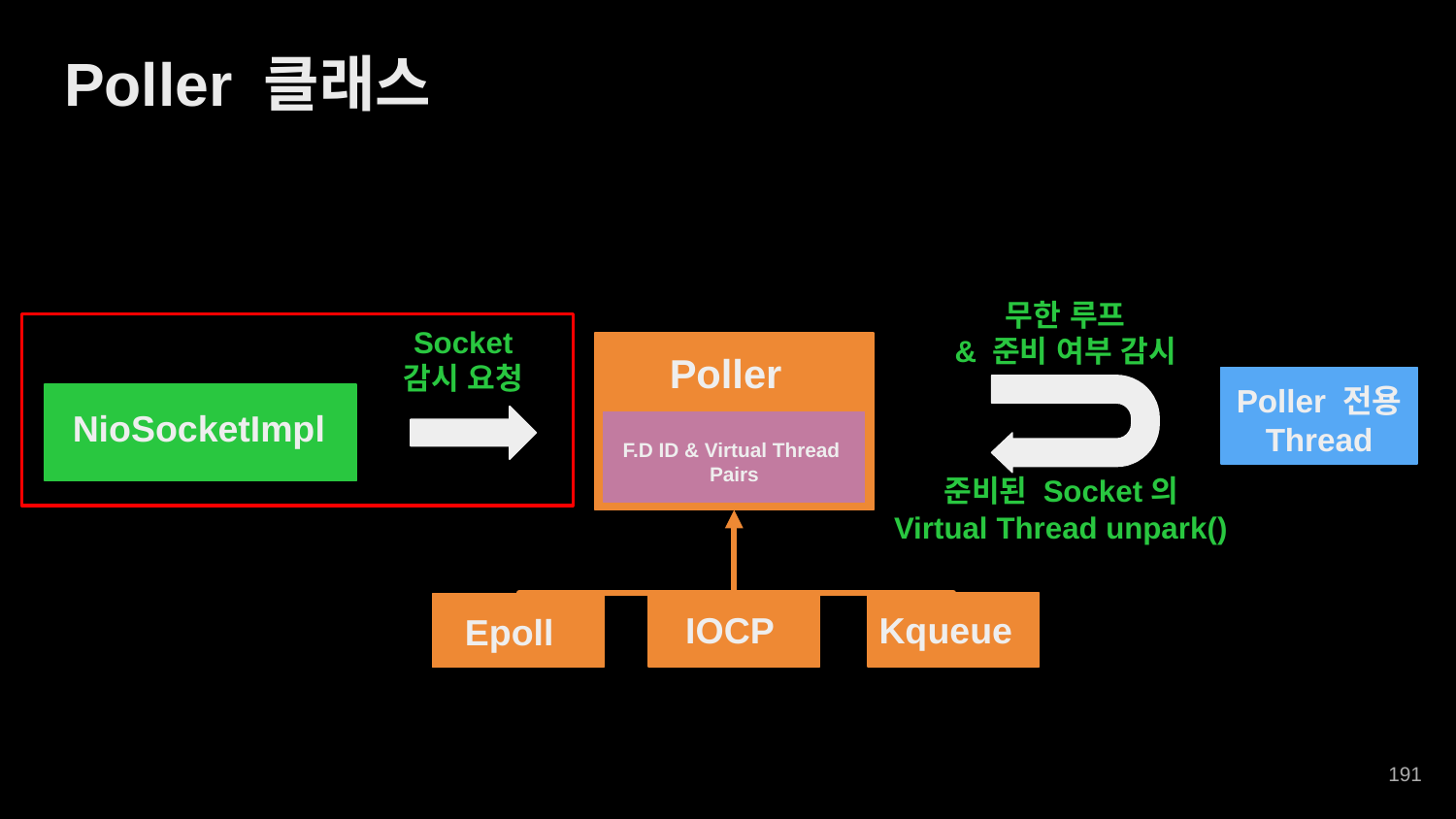

Poller 클래스
무한 루프
& 준비 여부 감시
Socket
감시 요청

Poller

Poller 전용 Thread

NioSocketImpl

F.D ID & Virtual Thread
Pairs
준비된 Socket의
Virtual Thread unpark()
IOCP

Kqueue

Epoll

191